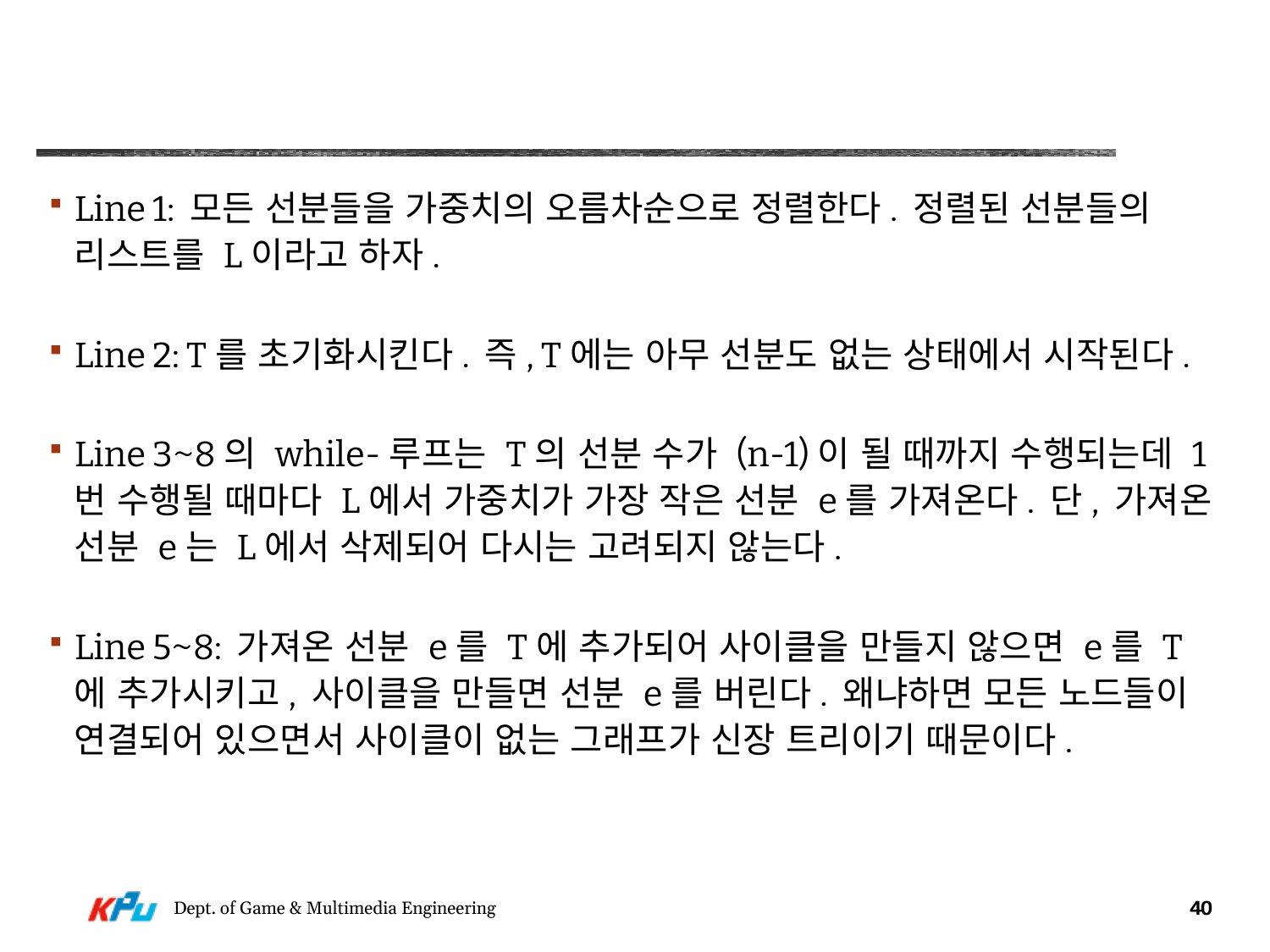

#
Line 1: 모든 선분들을 가중치의 오름차순으로 정렬한다. 정렬된 선분들의 리스트를 L이라고 하자.
Line 2: T를 초기화시킨다. 즉, T에는 아무 선분도 없는 상태에서 시작된다.
Line 3~8의 while-루프는 T의 선분 수가 (n-1)이 될 때까지 수행되는데 1번 수행될 때마다 L에서 가중치가 가장 작은 선분 e를 가져온다. 단, 가져온 선분 e는 L에서 삭제되어 다시는 고려되지 않는다.
Line 5~8: 가져온 선분 e를 T에 추가되어 사이클을 만들지 않으면 e를 T에 추가시키고, 사이클을 만들면 선분 e를 버린다. 왜냐하면 모든 노드들이 연결되어 있으면서 사이클이 없는 그래프가 신장 트리이기 때문이다.
Dept. of Game & Multimedia Engineering
40